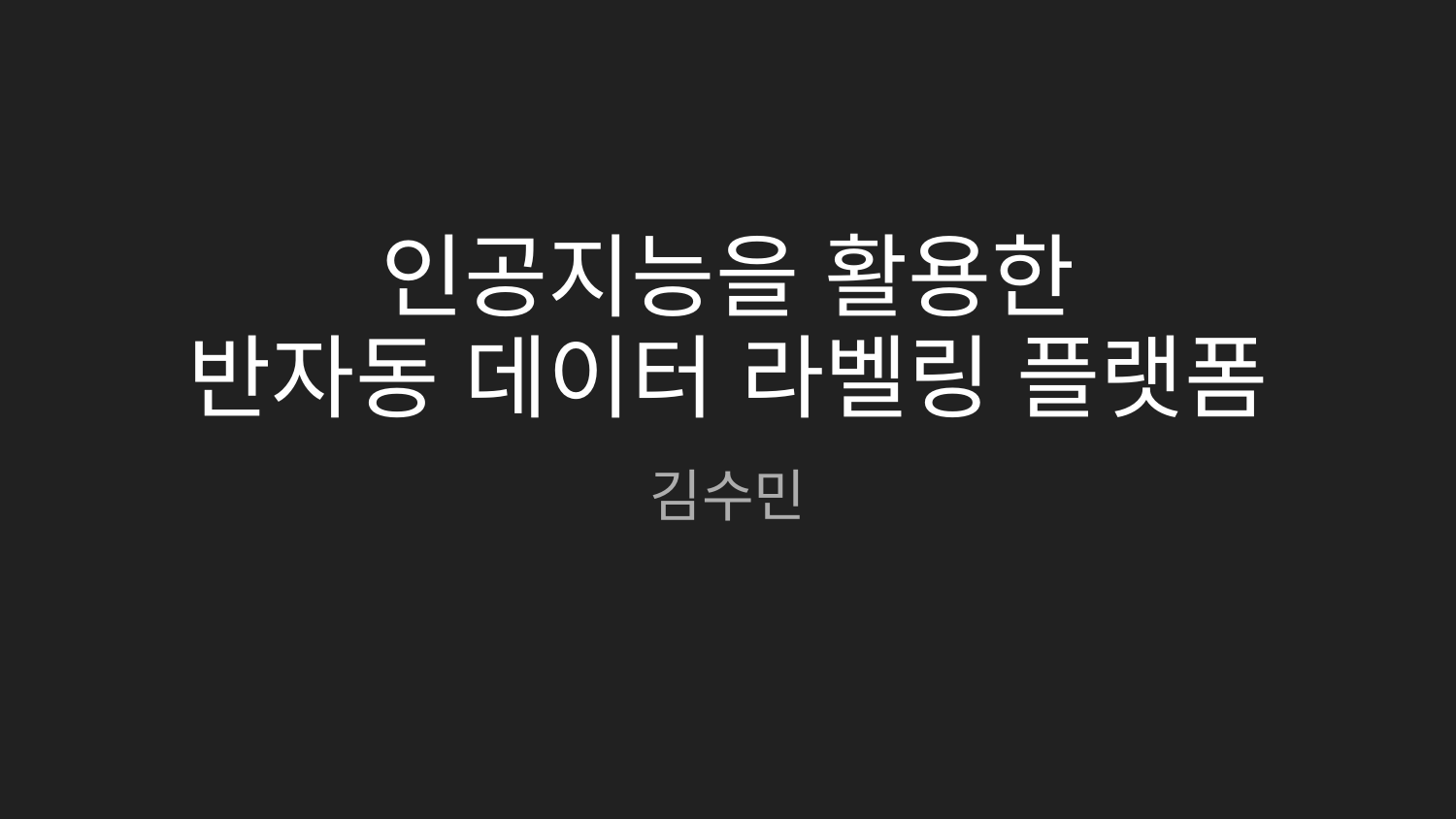

# 인공지능을 활용한
반자동 데이터 라벨링 플랫폼
김수민